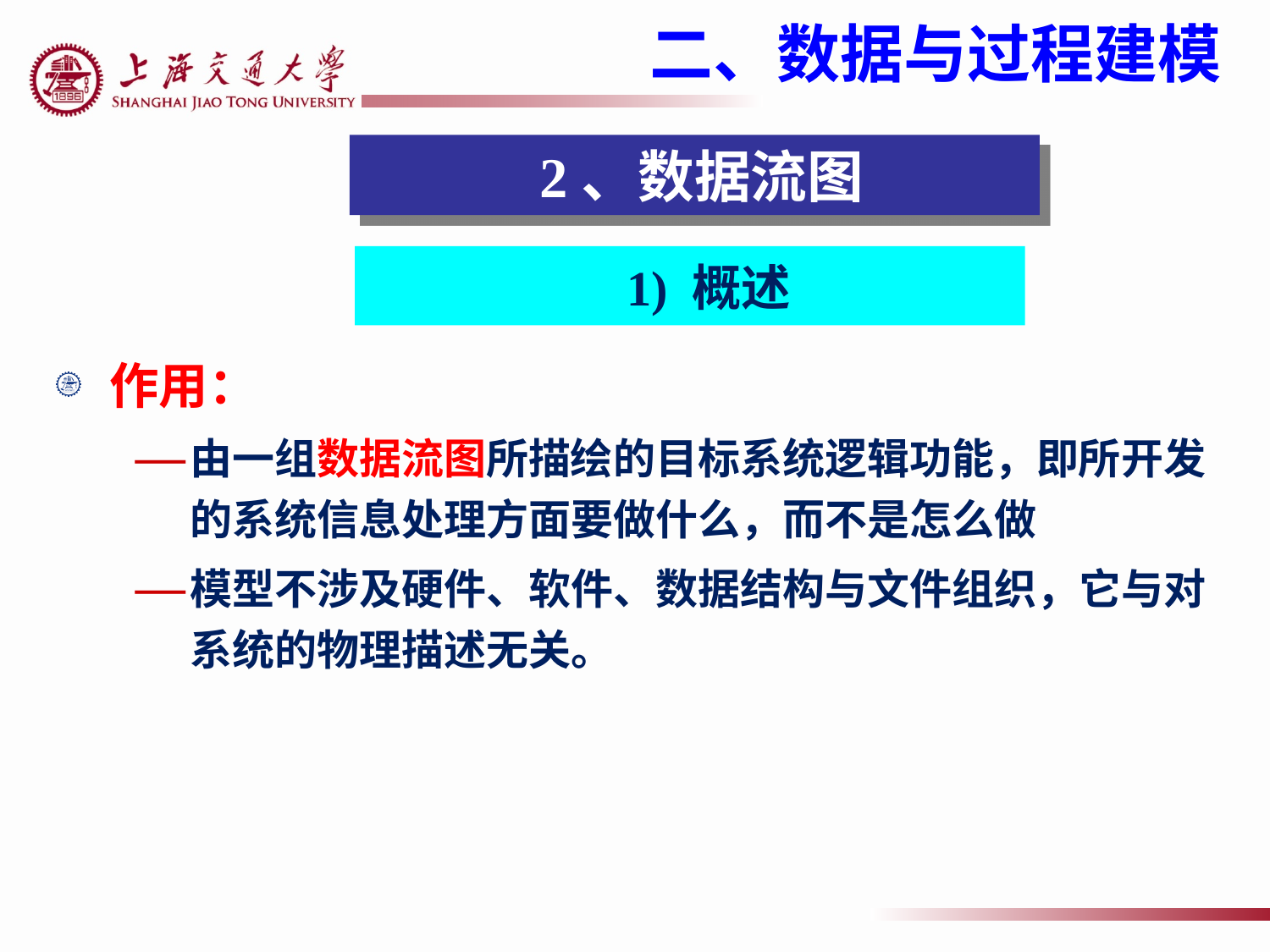

二、数据与过程建模
 2、数据流图
1) 概述
作用：
由一组数据流图所描绘的目标系统逻辑功能，即所开发的系统信息处理方面要做什么，而不是怎么做
模型不涉及硬件、软件、数据结构与文件组织，它与对系统的物理描述无关。